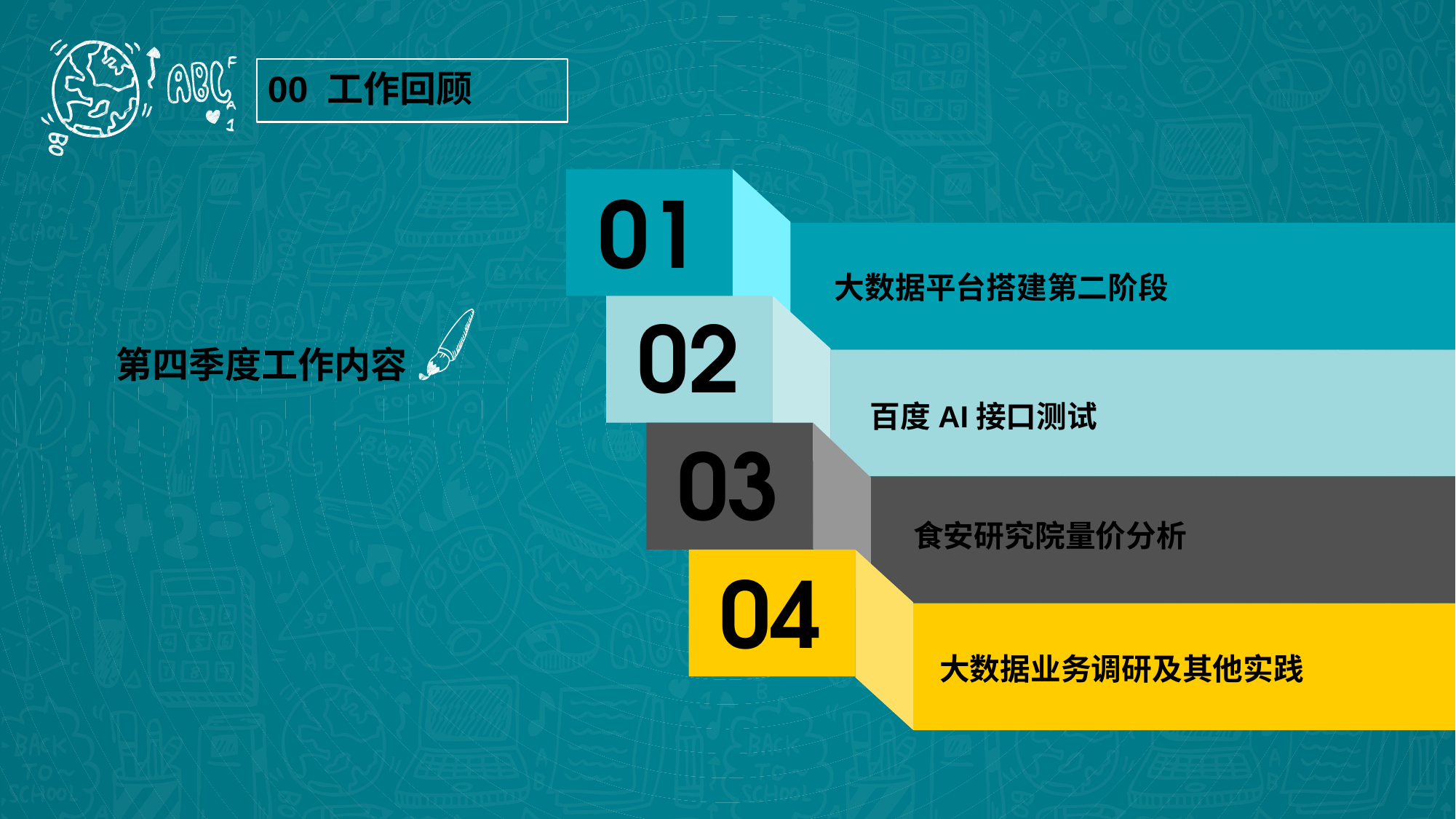

00 工作回顾

01
大数据平台搭建第二阶段

02

第四季度工作内容
百度AI接口测试

03
食安研究院量价分析

04
大数据业务调研及其他实践